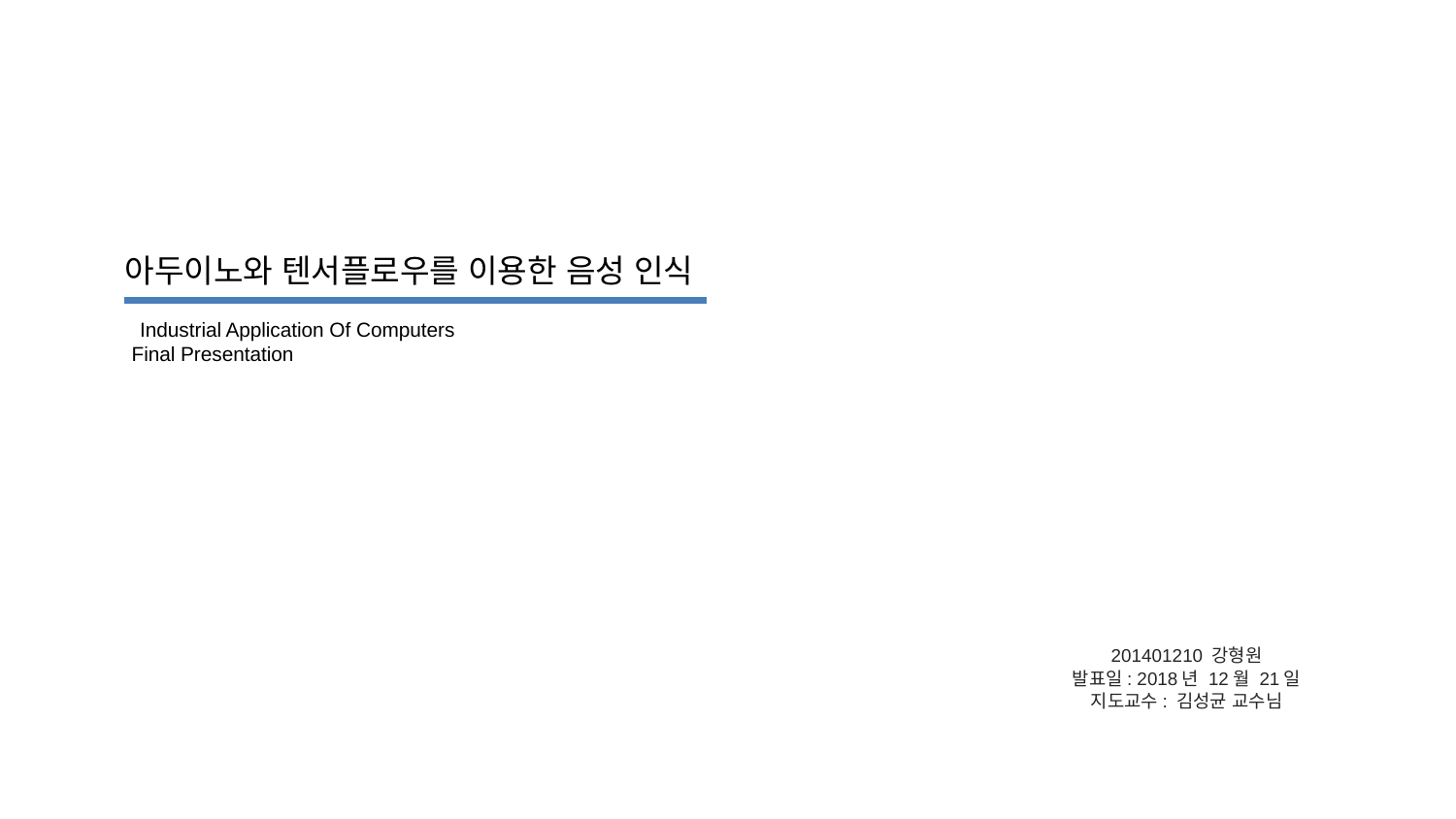

아두이노와 텐서플로우를 이용한 음성 인식
Industrial Application Of Computers
Final Presentation
201401210 강형원
발표일: 2018년 12월 21일
지도교수: 김성균 교수님